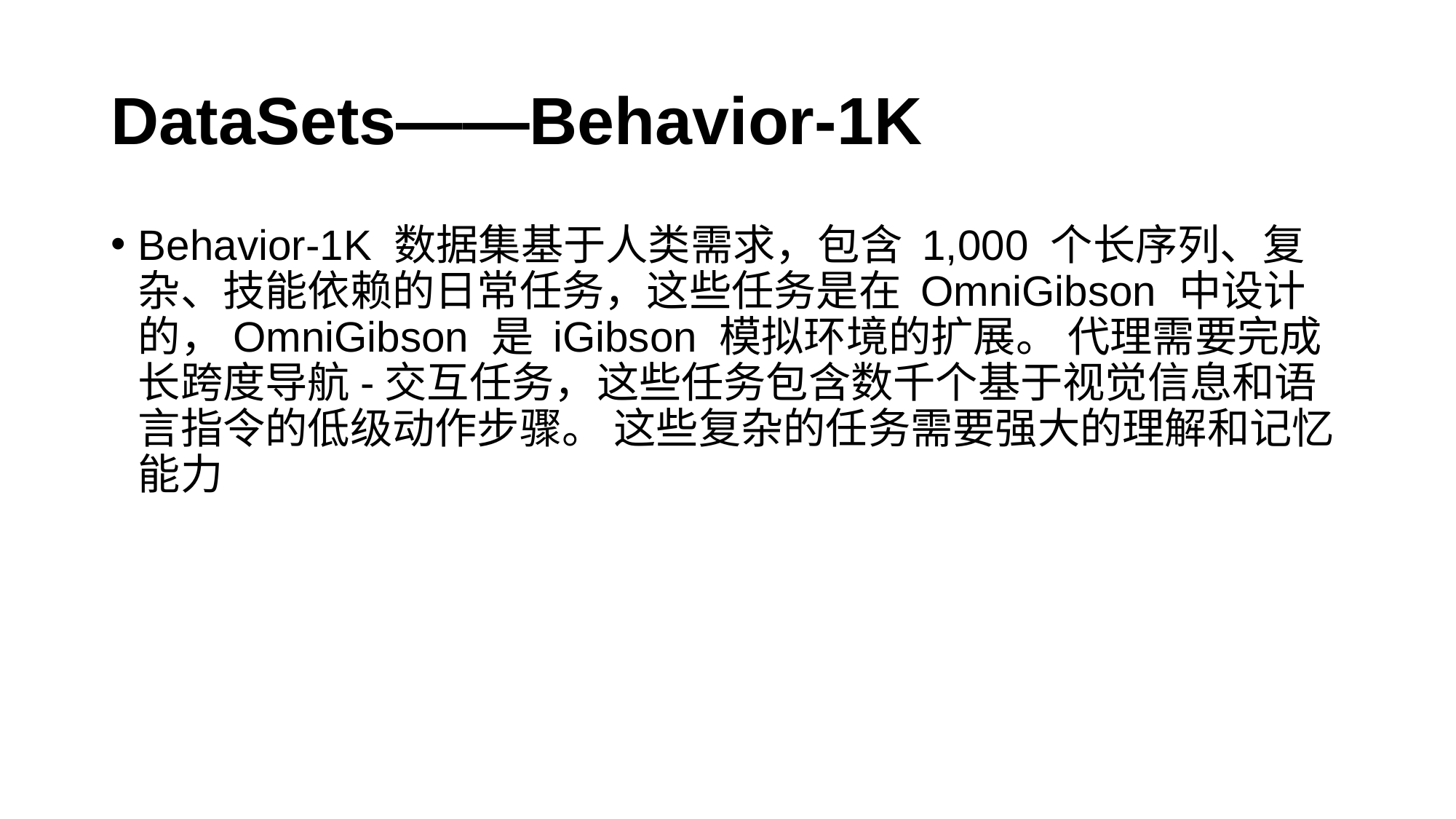

# DataSets——Behavior-1K
Behavior-1K 数据集基于人类需求，包含 1,000 个长序列、复杂、技能依赖的日常任务，这些任务是在 OmniGibson 中设计的，OmniGibson 是 iGibson 模拟环境的扩展。 代理需要完成长跨度导航-交互任务，这些任务包含数千个基于视觉信息和语言指令的低级动作步骤。 这些复杂的任务需要强大的理解和记忆能力